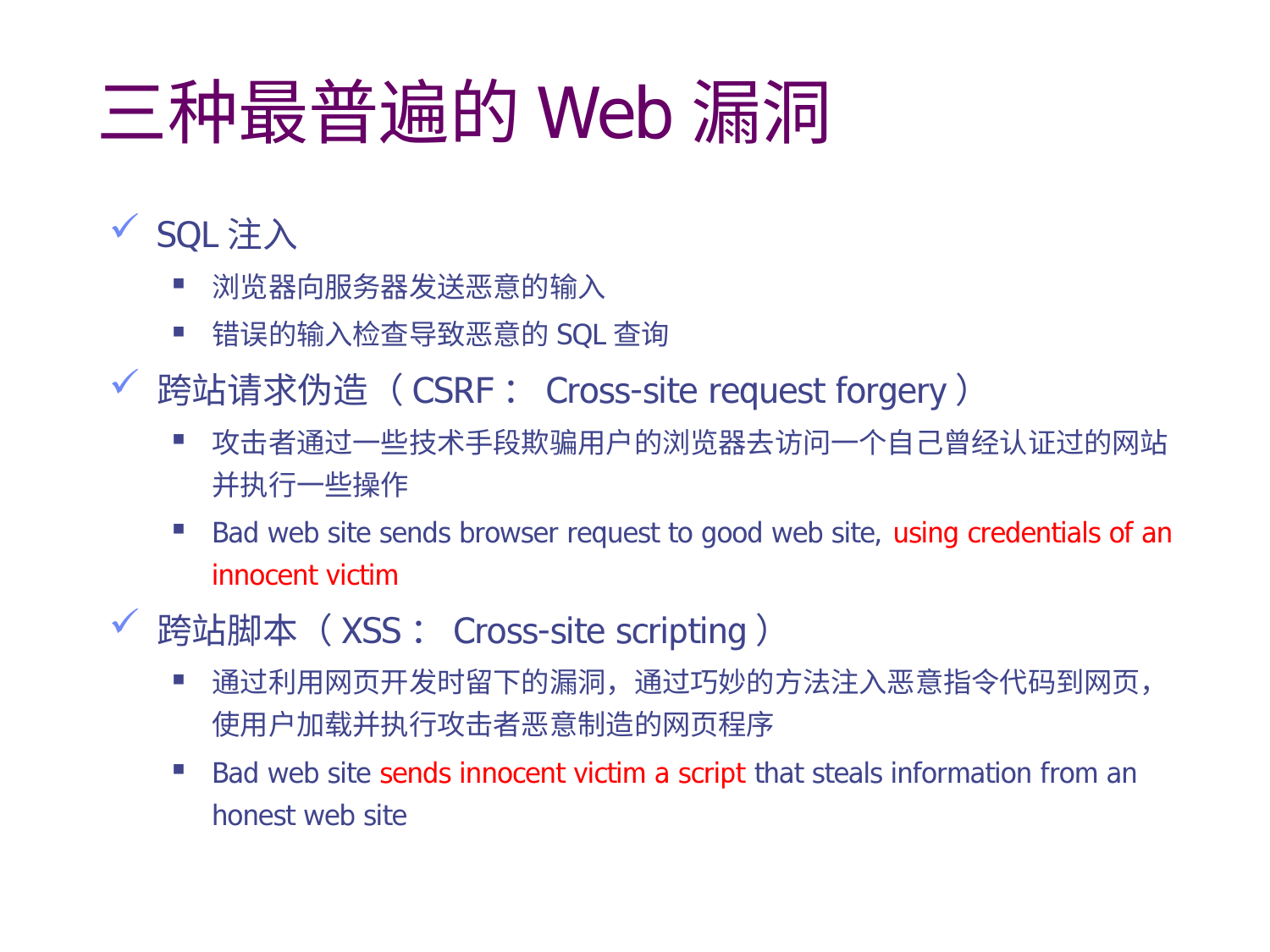

# 三种最普遍的Web漏洞
SQL注入
浏览器向服务器发送恶意的输入
错误的输入检查导致恶意的SQL查询
跨站请求伪造（CSRF：Cross-site request forgery）
攻击者通过一些技术手段欺骗用户的浏览器去访问一个自己曾经认证过的网站并执行一些操作
Bad web site sends browser request to good web site, using credentials of an innocent victim
跨站脚本（XSS：Cross-site scripting）
通过利用网页开发时留下的漏洞，通过巧妙的方法注入恶意指令代码到网页，使用户加载并执行攻击者恶意制造的网页程序
Bad web site sends innocent victim a script that steals information from an honest web site